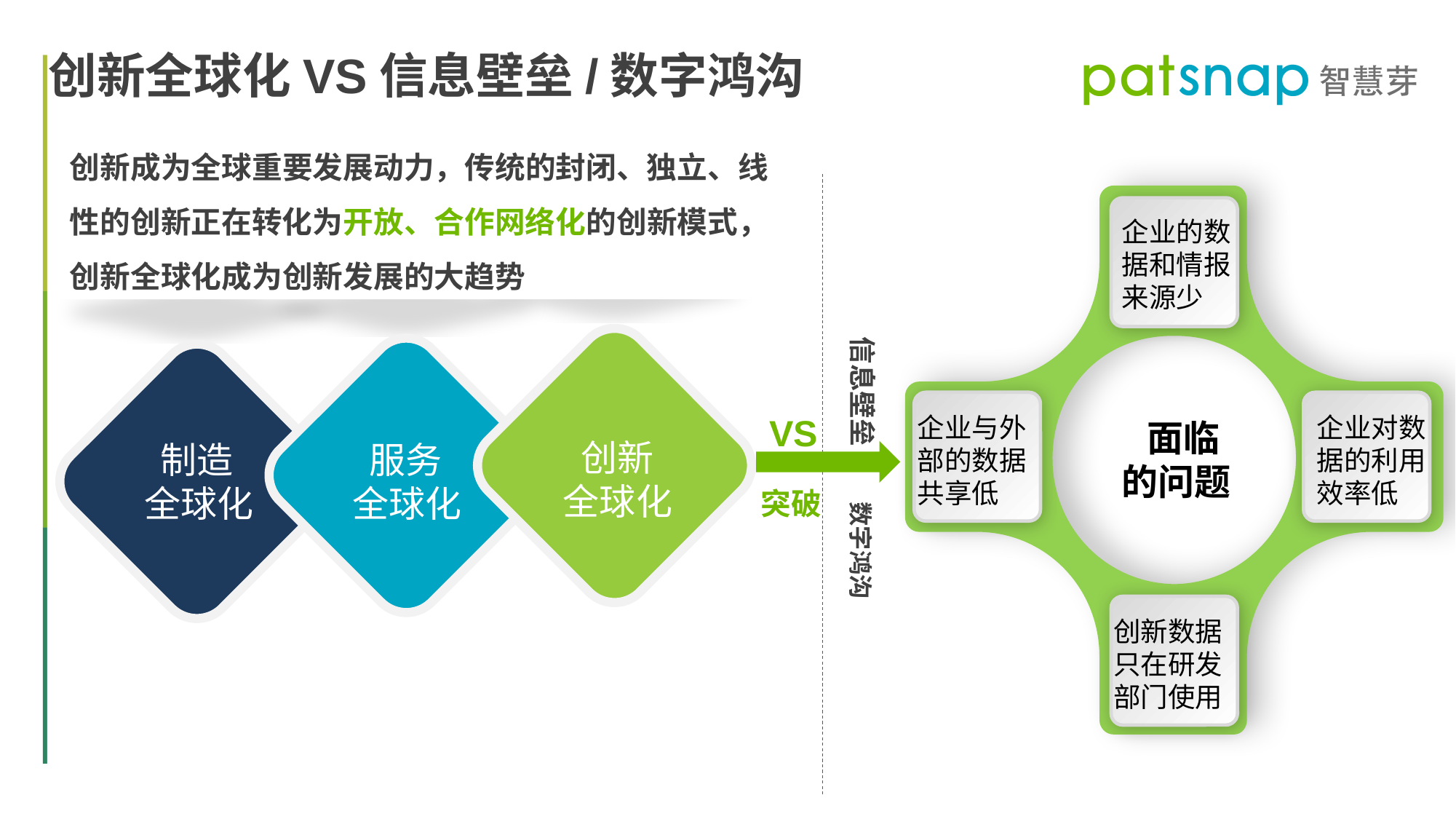

创新全球化VS信息壁垒/数字鸿沟
创新成为全球重要发展动力，传统的封闭、独立、线性的创新正在转化为开放、合作网络化的创新模式，创新全球化成为创新发展的大趋势

企业的数据和情报来源少
信息壁垒

VS
企业与外部的数据共享低
企业对数据的利用效率低
  面临
的问题
 创新
 全球化
   制造
 全球化
   服务
 全球化

突破
数字鸿沟

创新数据只在研发部门使用